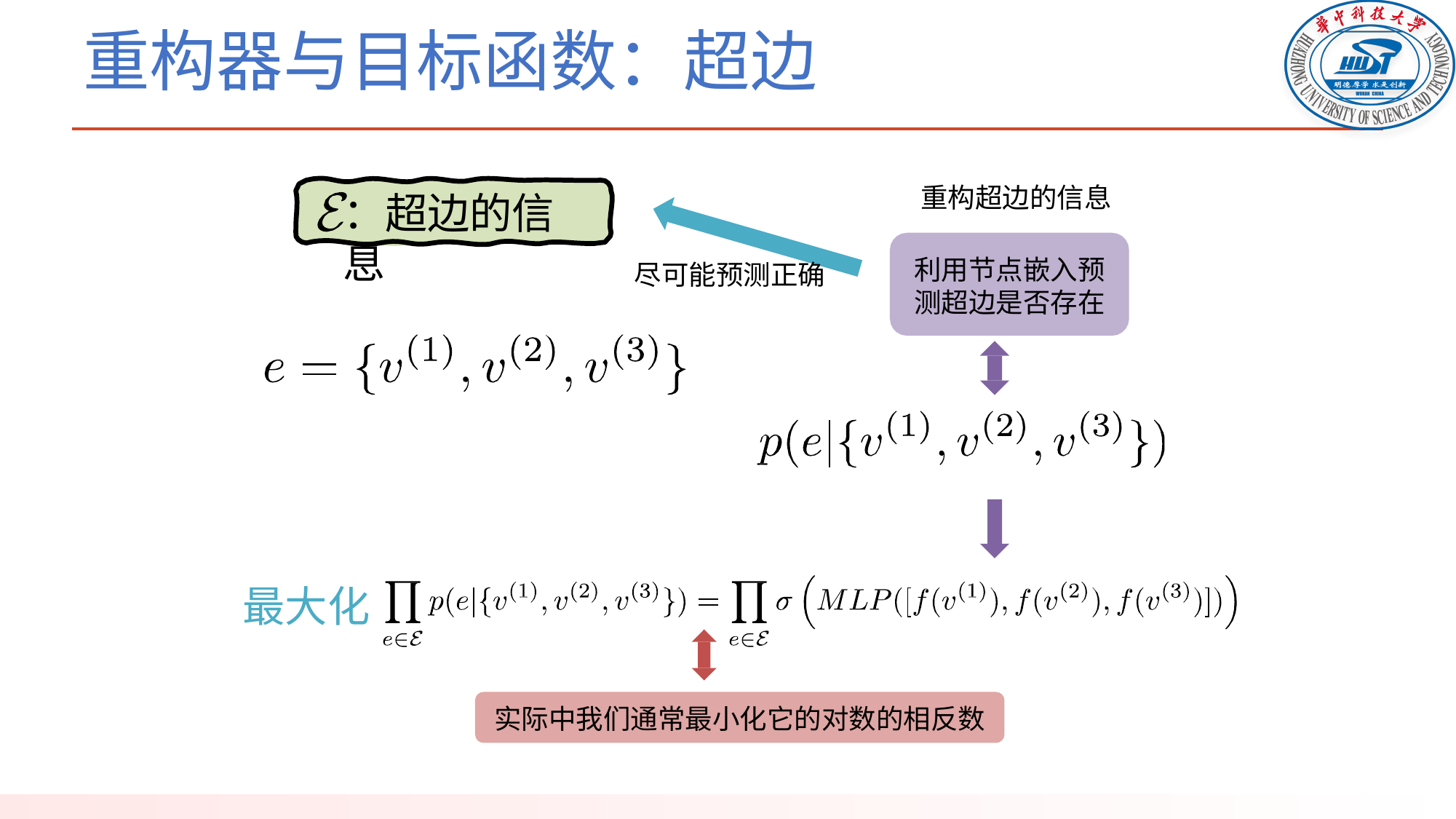

# 重构器与目标函数：超边

重构超边的信息
：超边的信息

利用节点嵌入预测超边是否存在
尽可能预测正确

最大化

实际中我们通常最小化它的对数的相反数